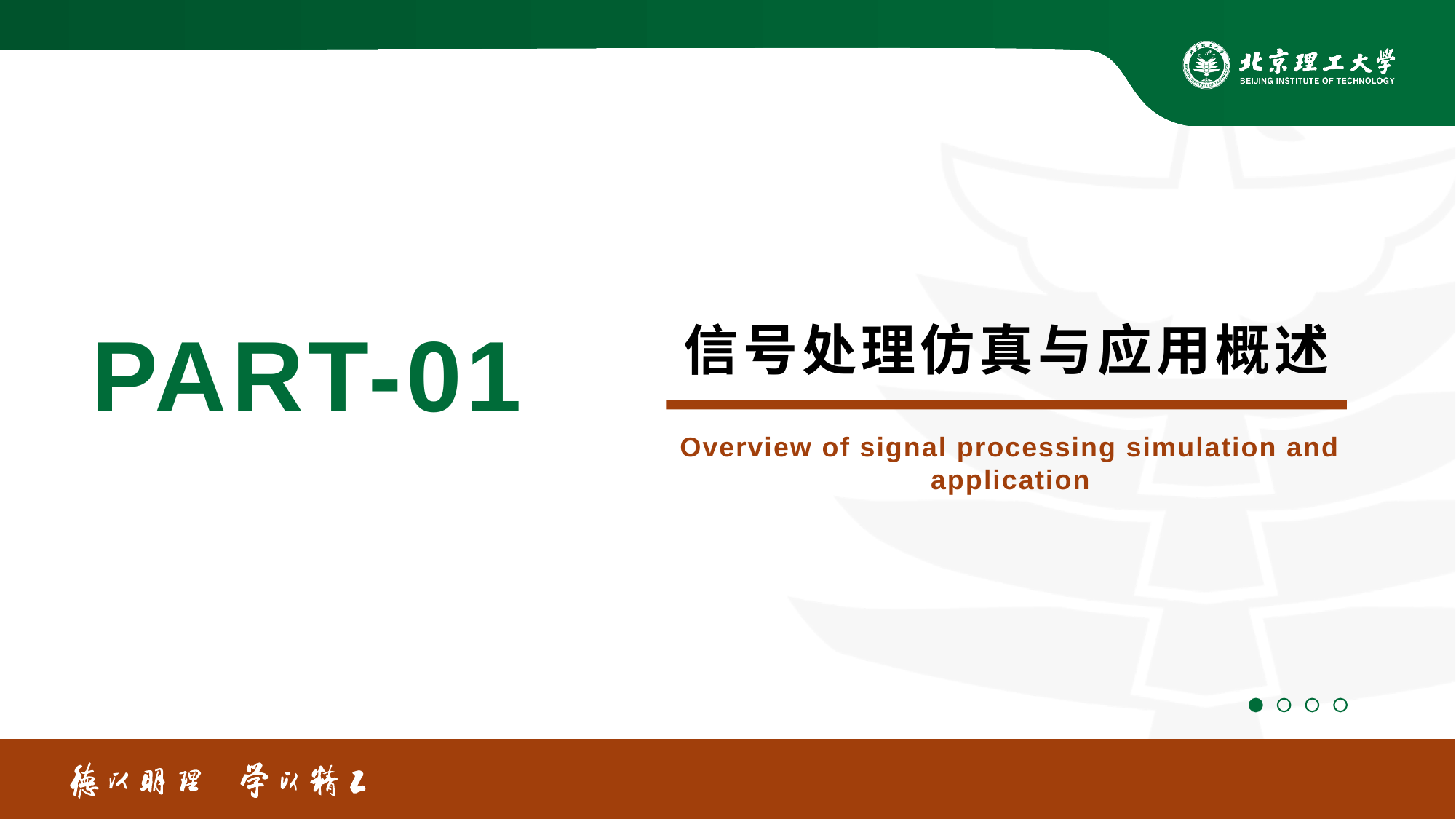

PART-01
信号处理仿真与应用概述

Overview of signal processing simulation and application